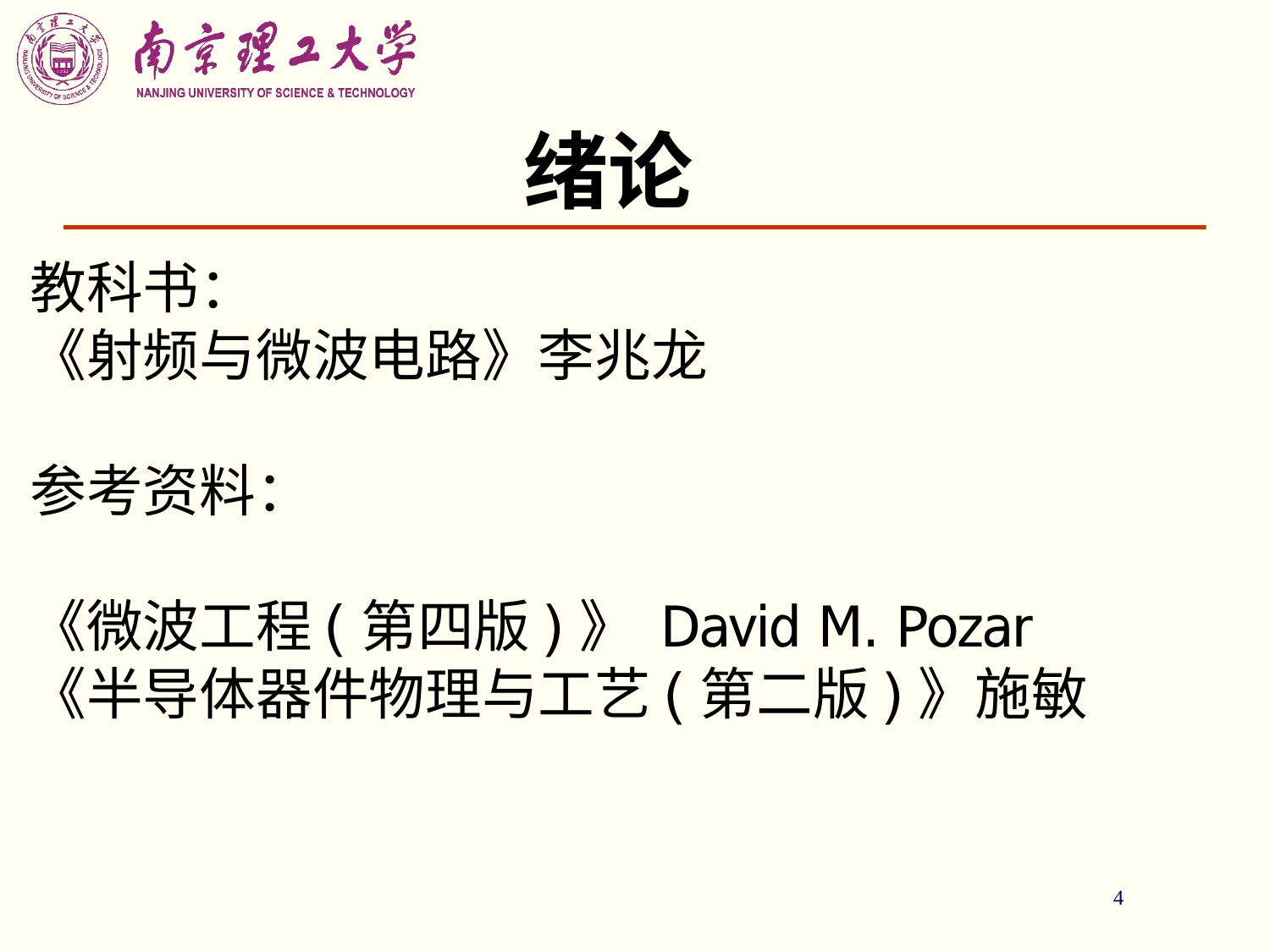

# 绪论
教科书：
《射频与微波电路》李兆龙

参考资料：

《微波工程(第四版)》 David M. Pozar
《半导体器件物理与工艺(第二版)》施敏